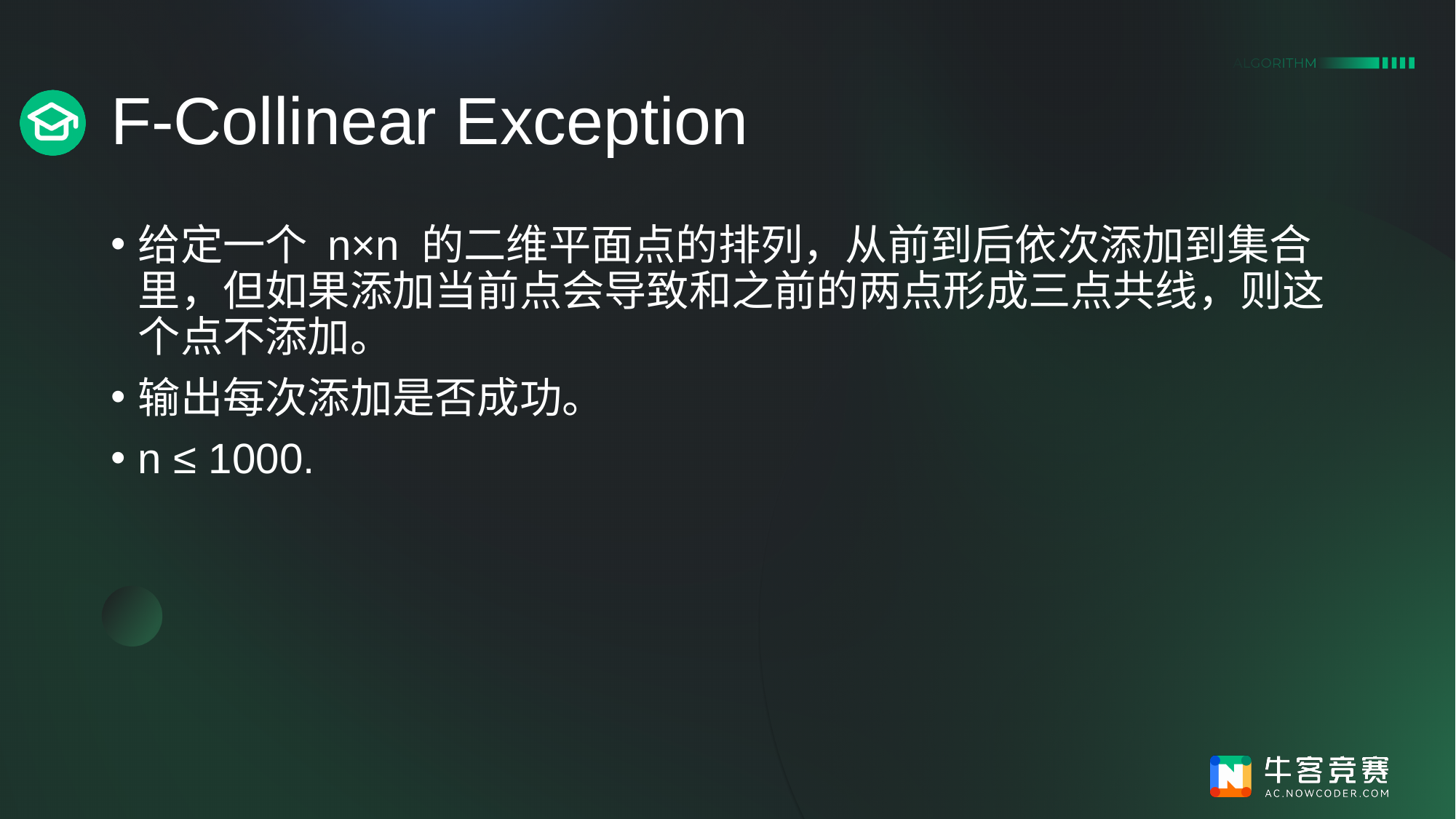

# F-Collinear Exception
给定一个 n×n 的二维平面点的排列，从前到后依次添加到集合里，但如果添加当前点会导致和之前的两点形成三点共线，则这个点不添加。
输出每次添加是否成功。
n ≤ 1000.